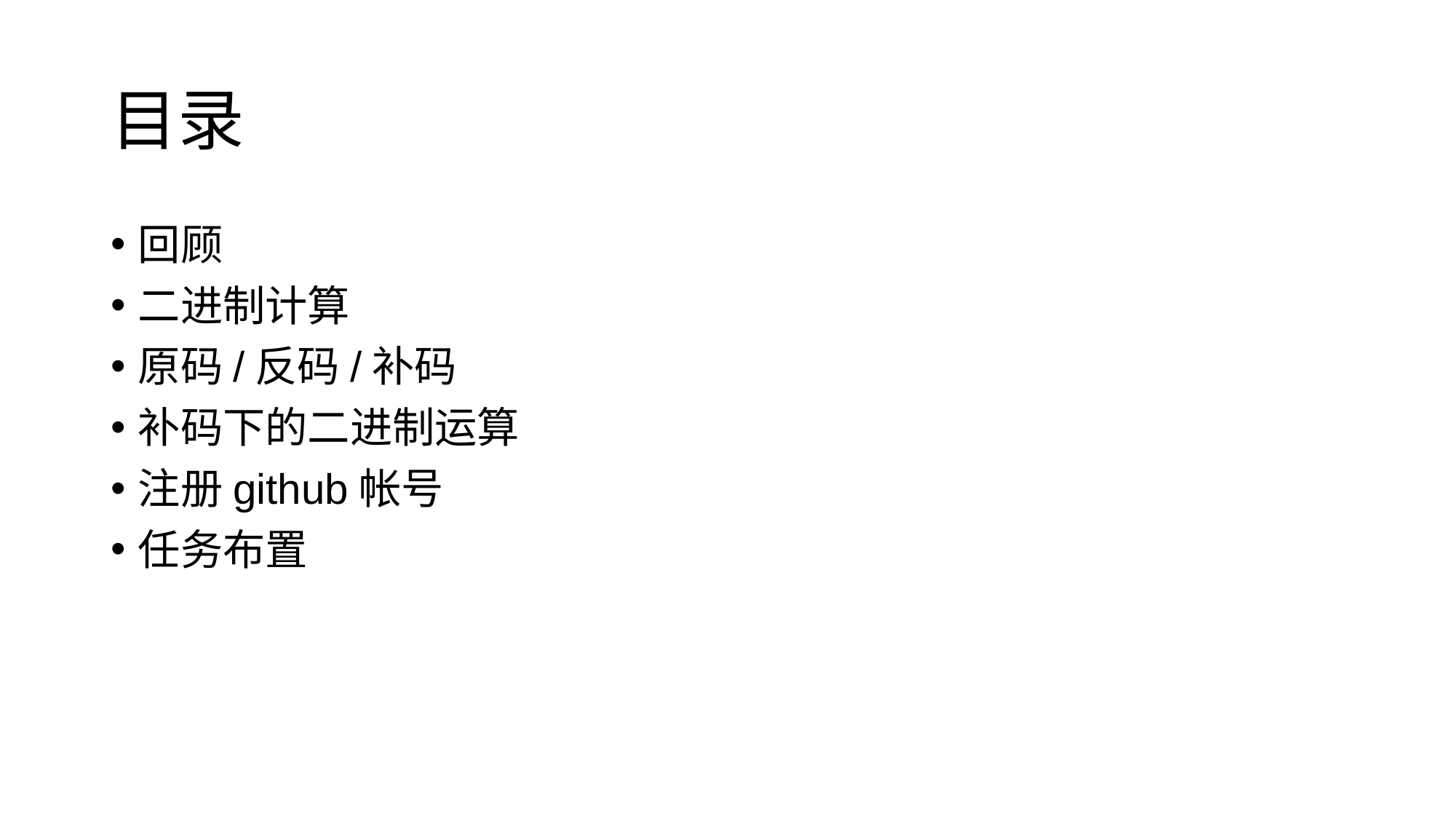

# 目录
回顾
二进制计算
原码/反码/补码
补码下的二进制运算
注册github帐号
任务布置